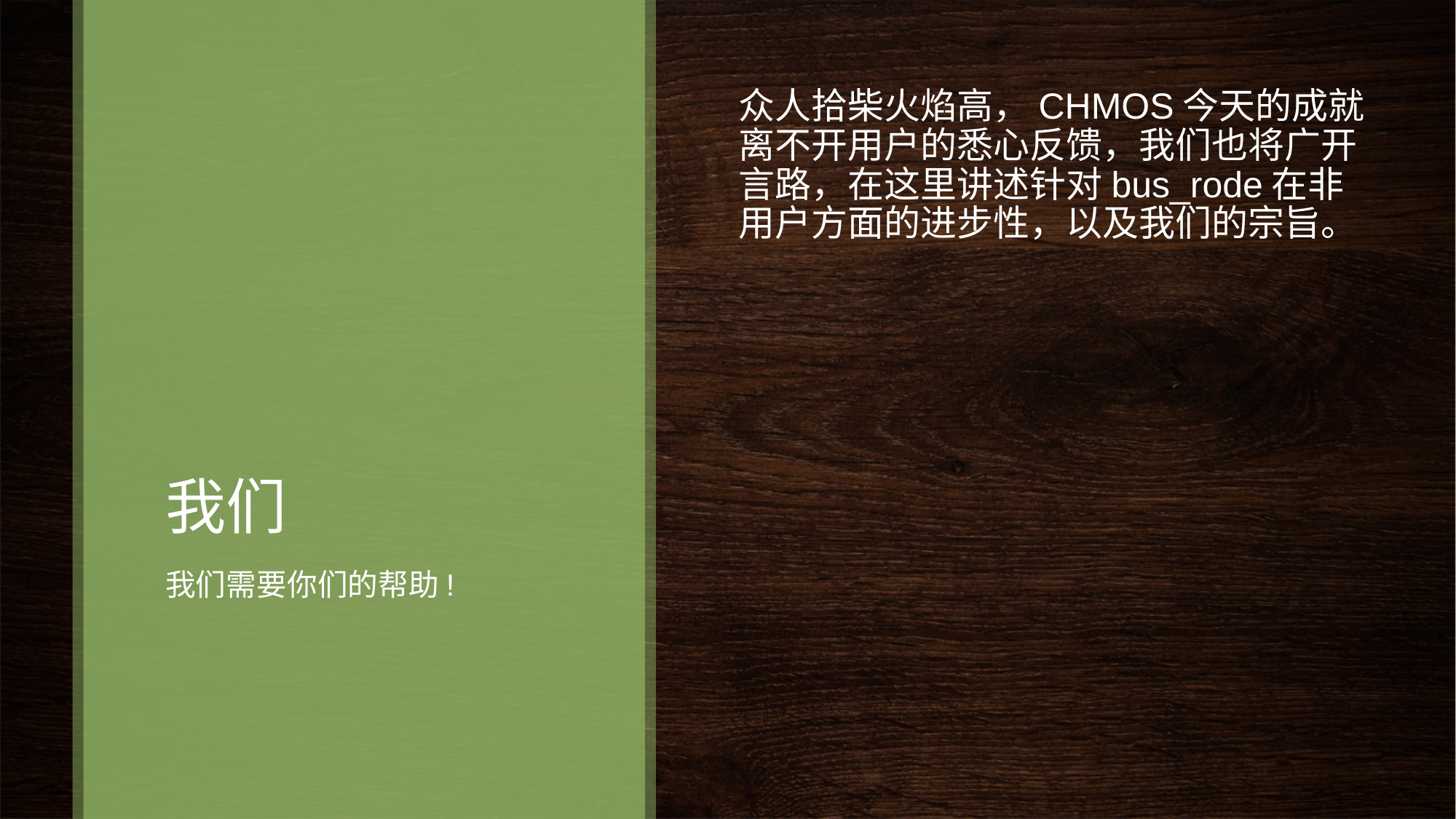

# 我们
众人拾柴火焰高，CHMOS今天的成就离不开用户的悉心反馈，我们也将广开言路，在这里讲述针对bus_rode在非用户方面的进步性，以及我们的宗旨。
我们需要你们的帮助!